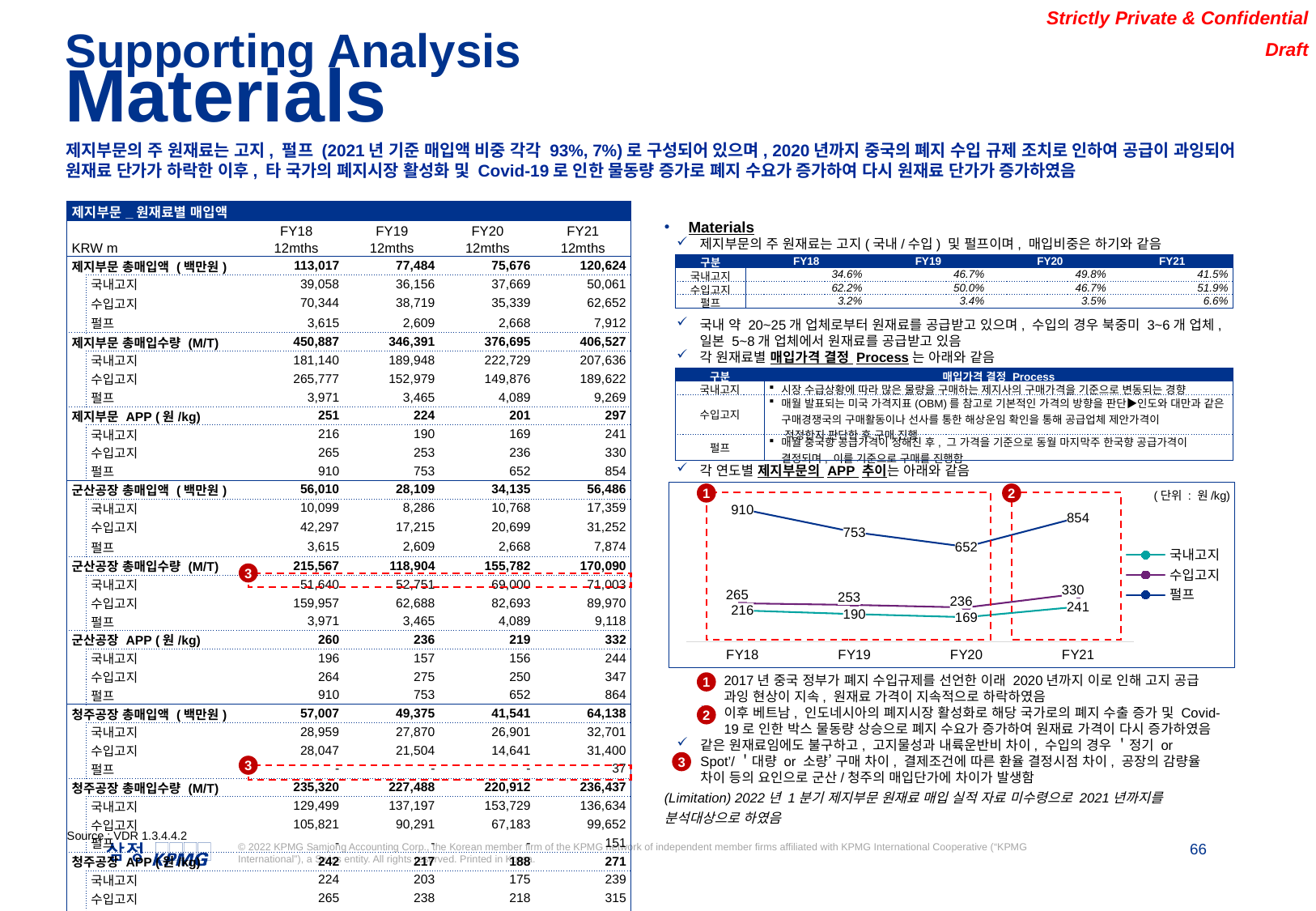

Supporting Analysis
Materials
제지부문의 주 원재료는 고지, 펄프 (2021년 기준 매입액 비중 각각 93%, 7%)로 구성되어 있으며, 2020년까지 중국의 폐지 수입 규제 조치로 인하여 공급이 과잉되어 원재료 단가가 하락한 이후, 타 국가의 폐지시장 활성화 및 Covid-19로 인한 물동량 증가로 폐지 수요가 증가하여 다시 원재료 단가가 증가하였음
| 제지부문\_원재료별 매입액 |  |  |  |  |  |
| --- | --- | --- | --- | --- | --- |
|  |  | FY18 | FY19 | FY20 | FY21 |
| KRW m |  | 12mths | 12mths | 12mths | 12mths |
| 제지부문 총매입액 (백만원) |  | 113,017 | 77,484 | 75,676 | 120,624 |
|  | 국내고지 | 39,058 | 36,156 | 37,669 | 50,061 |
|  | 수입고지 | 70,344 | 38,719 | 35,339 | 62,652 |
|  | 펄프 | 3,615 | 2,609 | 2,668 | 7,912 |
| 제지부문 총매입수량 (M/T) |  | 450,887 | 346,391 | 376,695 | 406,527 |
|  | 국내고지 | 181,140 | 189,948 | 222,729 | 207,636 |
|  | 수입고지 | 265,777 | 152,979 | 149,876 | 189,622 |
|  | 펄프 | 3,971 | 3,465 | 4,089 | 9,269 |
| 제지부문 APP (원/kg) |  | 251 | 224 | 201 | 297 |
|  | 국내고지 | 216 | 190 | 169 | 241 |
|  | 수입고지 | 265 | 253 | 236 | 330 |
|  | 펄프 | 910 | 753 | 652 | 854 |
| 군산공장 총매입액 (백만원) |  | 56,010 | 28,109 | 34,135 | 56,486 |
|  | 국내고지 | 10,099 | 8,286 | 10,768 | 17,359 |
|  | 수입고지 | 42,297 | 17,215 | 20,699 | 31,252 |
|  | 펄프 | 3,615 | 2,609 | 2,668 | 7,874 |
| 군산공장 총매입수량 (M/T) |  | 215,567 | 118,904 | 155,782 | 170,090 |
|  | 국내고지 | 51,640 | 52,751 | 69,000 | 71,003 |
|  | 수입고지 | 159,957 | 62,688 | 82,693 | 89,970 |
|  | 펄프 | 3,971 | 3,465 | 4,089 | 9,118 |
| 군산공장 APP (원/kg) |  | 260 | 236 | 219 | 332 |
|  | 국내고지 | 196 | 157 | 156 | 244 |
|  | 수입고지 | 264 | 275 | 250 | 347 |
|  | 펄프 | 910 | 753 | 652 | 864 |
| 청주공장 총매입액 (백만원) |  | 57,007 | 49,375 | 41,541 | 64,138 |
|  | 국내고지 | 28,959 | 27,870 | 26,901 | 32,701 |
|  | 수입고지 | 28,047 | 21,504 | 14,641 | 31,400 |
|  | 펄프 | - | - | - | 37 |
| 청주공장 총매입수량 (M/T) |  | 235,320 | 227,488 | 220,912 | 236,437 |
|  | 국내고지 | 129,499 | 137,197 | 153,729 | 136,634 |
|  | 수입고지 | 105,821 | 90,291 | 67,183 | 99,652 |
|  | 펄프 | - | - | - | 151 |
| 청주공장 APP (원/kg) |  | 242 | 217 | 188 | 271 |
|  | 국내고지 | 224 | 203 | 175 | 239 |
|  | 수입고지 | 265 | 238 | 218 | 315 |
|  | 펄프 | - | - | - | 245 |
Materials
제지부문의 주 원재료는 고지(국내/수입) 및 펄프이며, 매입비중은 하기와 같음

국내 약 20~25개 업체로부터 원재료를 공급받고 있으며, 수입의 경우 북중미 3~6개 업체, 일본 5~8개 업체에서 원재료를 공급받고 있음
각 원재료별 매입가격 결정 Process는 아래와 같음

각 연도별 제지부문의 APP 추이는 아래와 같음

2017년 중국 정부가 폐지 수입규제를 선언한 이래 2020년까지 이로 인해 고지 공급 과잉 현상이 지속, 원재료 가격이 지속적으로 하락하였음
이후 베트남, 인도네시아의 폐지시장 활성화로 해당 국가로의 폐지 수출 증가 및 Covid-19로 인한 박스 물동량 상승으로 폐지 수요가 증가하여 원재료 가격이 다시 증가하였음
같은 원재료임에도 불구하고, 고지물성과 내륙운반비 차이, 수입의 경우 ＇정기 or Spot’/＇대량 or 소량’ 구매 차이, 결제조건에 따른 환율 결정시점 차이, 공장의 감량율 차이 등의 요인으로 군산/청주의 매입단가에 차이가 발생함
(Limitation) 2022년 1분기 제지부문 원재료 매입 실적 자료 미수령으로 2021년까지를 분석대상으로 하였음
| 구분 | FY18 | FY19 | FY20 | FY21 |
| --- | --- | --- | --- | --- |
| 국내고지 | 34.6% | 46.7% | 49.8% | 41.5% |
| 수입고지 | 62.2% | 50.0% | 46.7% | 51.9% |
| 펄프 | 3.2% | 3.4% | 3.5% | 6.6% |
| 구분 | 매입가격 결정 Process |
| --- | --- |
| 국내고지 | 시장 수급상황에 따라 많은 물량을 구매하는 제지사의 구매가격을 기준으로 변동되는 경향 |
| 수입고지 | 매월 발표되는 미국 가격지표(OBM)를 참고로 기본적인 가격의 방향을 판단▶인도와 대만과 같은 구매경쟁국의 구매활동이나 선사를 통한 해상운임 확인을 통해 공급업체 제안가격이 적정한지 판단한 후 구매 진행 |
| 펄프 | 매월 중국향 공급가격이 정해진 후, 그 가격을 기준으로 동월 마지막주 한국향 공급가격이 결정되며, 이를 기준으로 구매를 진행함 |

### Chart

| Category | 국내고지 | 수입고지 | 펄프 |
|---|---|---|---|
| FY18 | 215.62512852795618 | 264.6720631461945 | 910.3632416455596 |
| FY19 | 190.3490001669476 | 253.10044150662324 | 752.9469849534147 |
| FY20 | 169.12342189885337 | 235.79191171079853 | 652.3909584067343 |
| FY21 | 241.09721305608275 | 330.4065950491923 | 853.5725842272828 |
1
2
(단위 : 원/kg)

3

1
2
3
3

Source : VDR 1.3.4.4.2